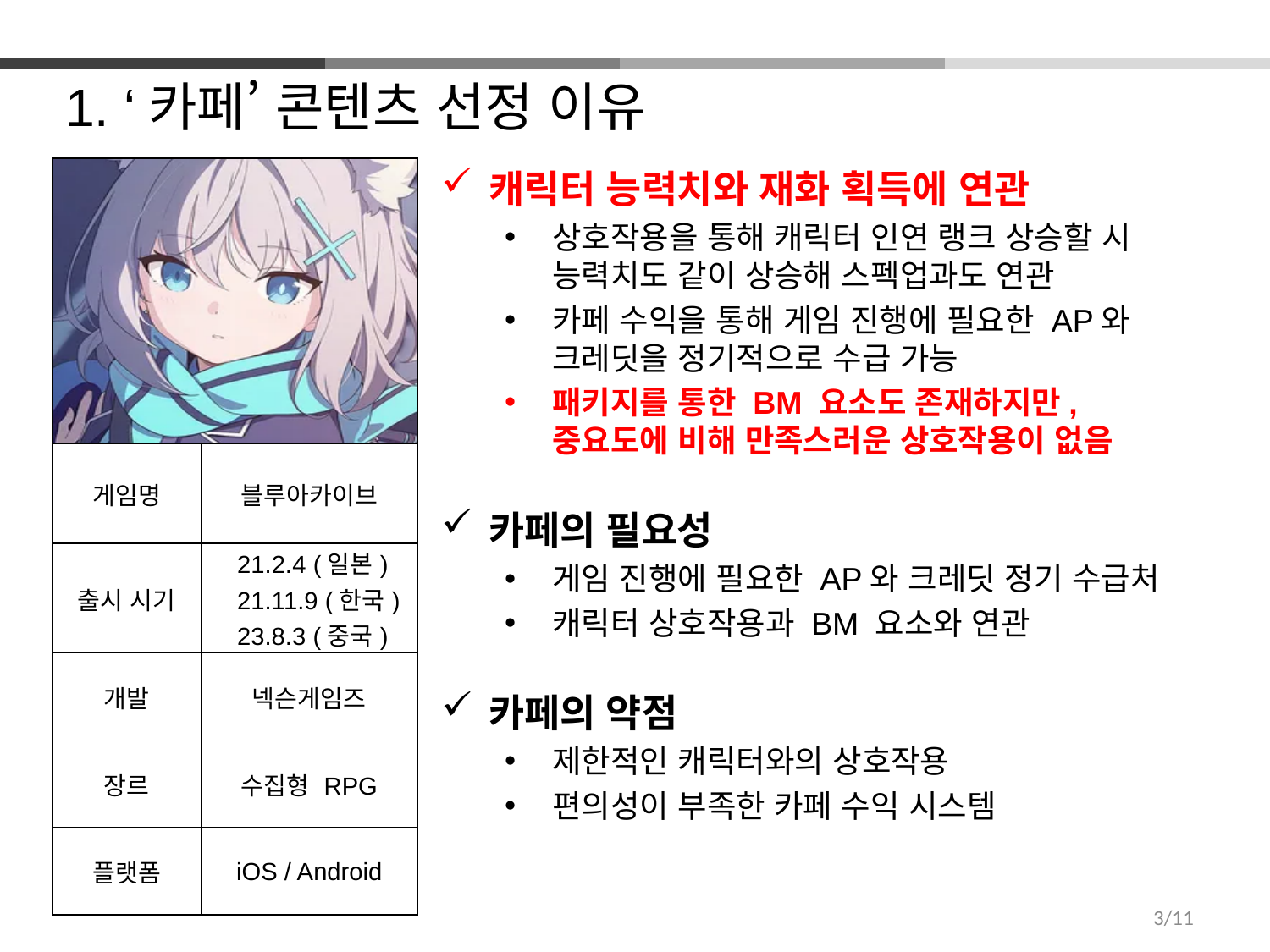

1. ‘카페’ 콘텐츠 선정 이유
|  |  |
| --- | --- |
| 게임명 | 블루아카이브 |
| 출시 시기 | 21.2.4 (일본) 21.11.9 (한국) 23.8.3 (중국) |
| 개발 | 넥슨게임즈 |
| 장르 | 수집형 RPG |
| 플랫폼 | iOS / Android |
캐릭터 능력치와 재화 획득에 연관
상호작용을 통해 캐릭터 인연 랭크 상승할 시 능력치도 같이 상승해 스펙업과도 연관
카페 수익을 통해 게임 진행에 필요한 AP와 크레딧을 정기적으로 수급 가능
패키지를 통한 BM 요소도 존재하지만, 중요도에 비해 만족스러운 상호작용이 없음

카페의 필요성
게임 진행에 필요한 AP와 크레딧 정기 수급처
캐릭터 상호작용과 BM 요소와 연관

카페의 약점
제한적인 캐릭터와의 상호작용
편의성이 부족한 카페 수익 시스템
3/11